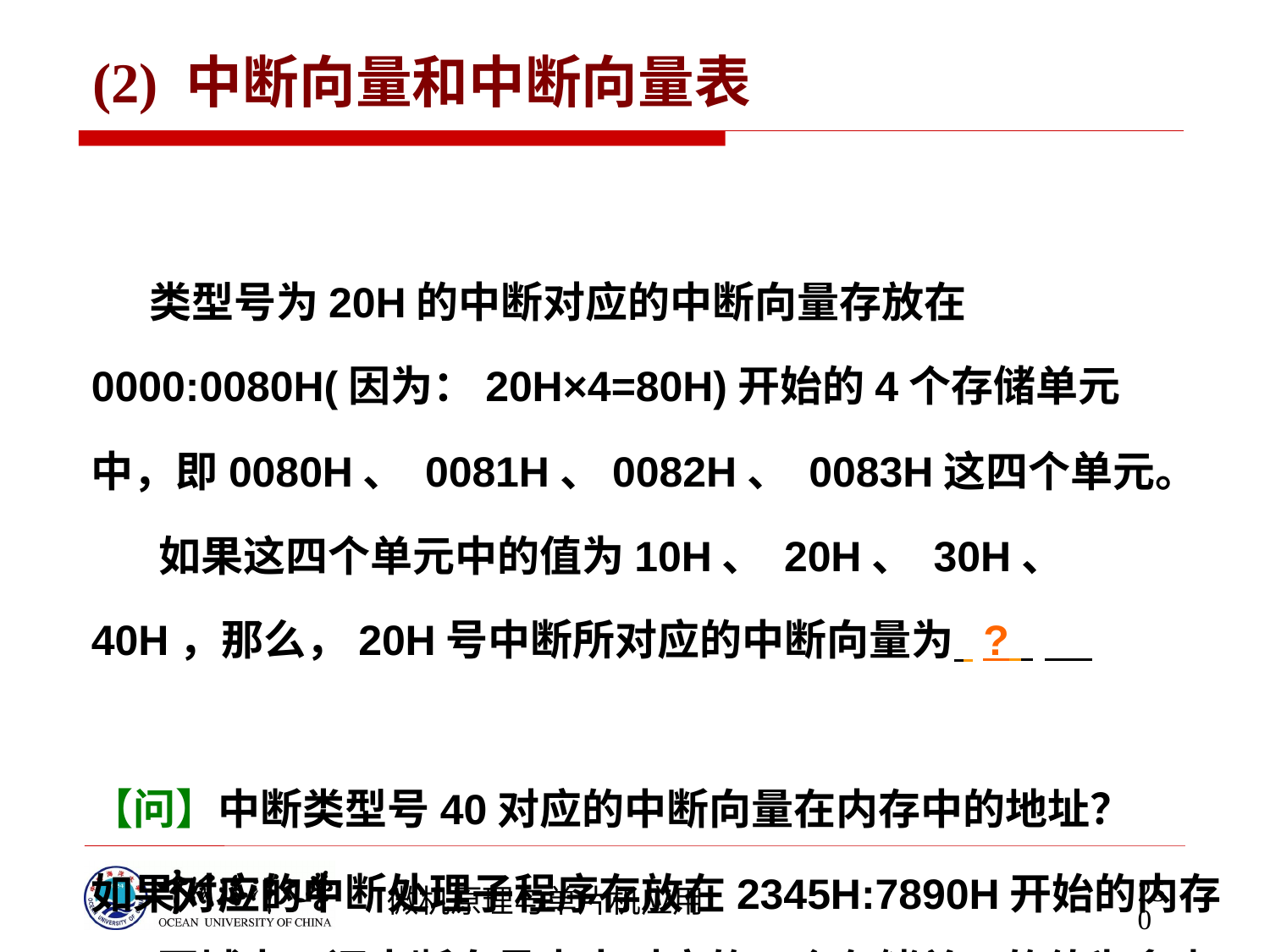

# (2) 中断向量和中断向量表
     类型号为20H的中断对应的中断向量存放在
0000:0080H(因为：20H×4=80H)开始的4个存储单元
中，即0080H、 0081H、0082H、 0083H这四个单元。
      如果这四个单元中的值为10H、 20H、 30H、
40H，那么，20H号中断所对应的中断向量为  ?

【问】中断类型号40对应的中断向量在内存中的地址？
如果对应的中断处理子程序存放在2345H:7890H开始的内存区域中，问中断向量表中对应的四个存储单元的值为多少？
250